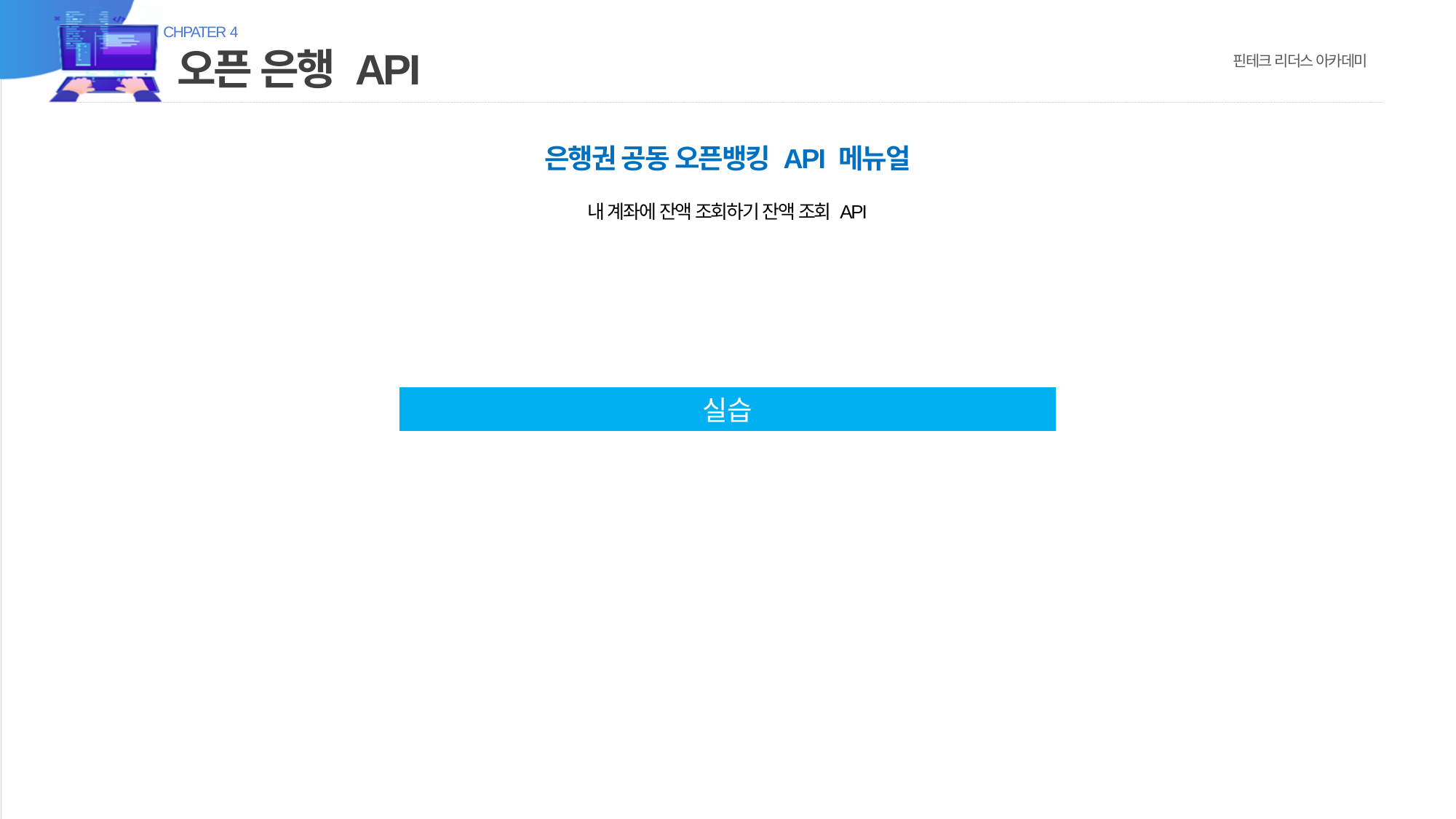

CHPATER 4
# 오픈 은행 API
핀테크 리더스 아카데미
은행권 공동 오픈뱅킹 API 메뉴얼

내 계좌에 잔액 조회하기 잔액 조회 API
실습